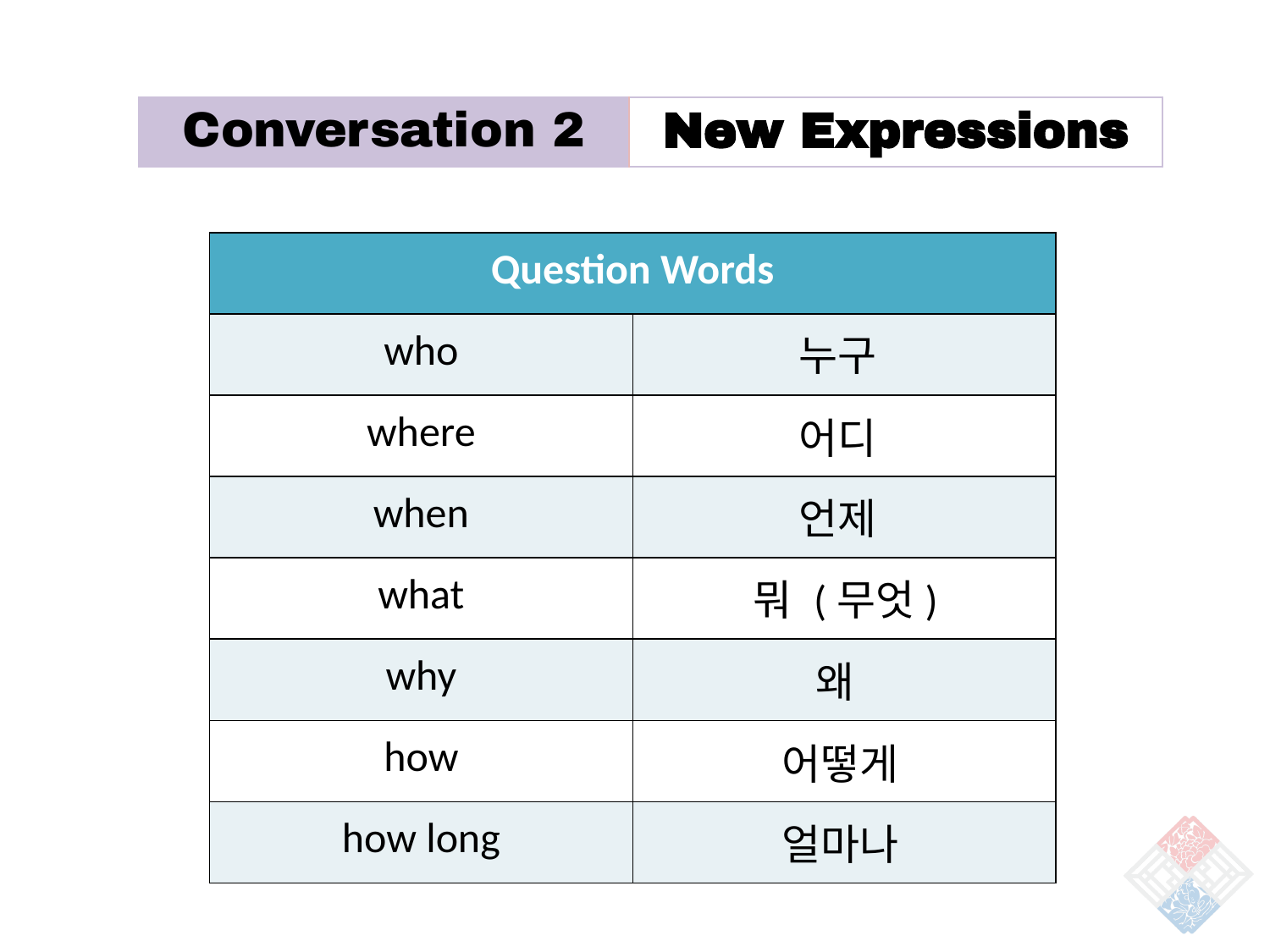

| Conversation 2 | New Expressions |
| --- | --- |
| Question Words |  |
| --- | --- |
| who |  |
| where |  |
| when |  |
| what |  |
| why |  |
| how |  |
| how long |  |
누구
어디
언제
뭐 (무엇)
왜
어떻게
얼마나